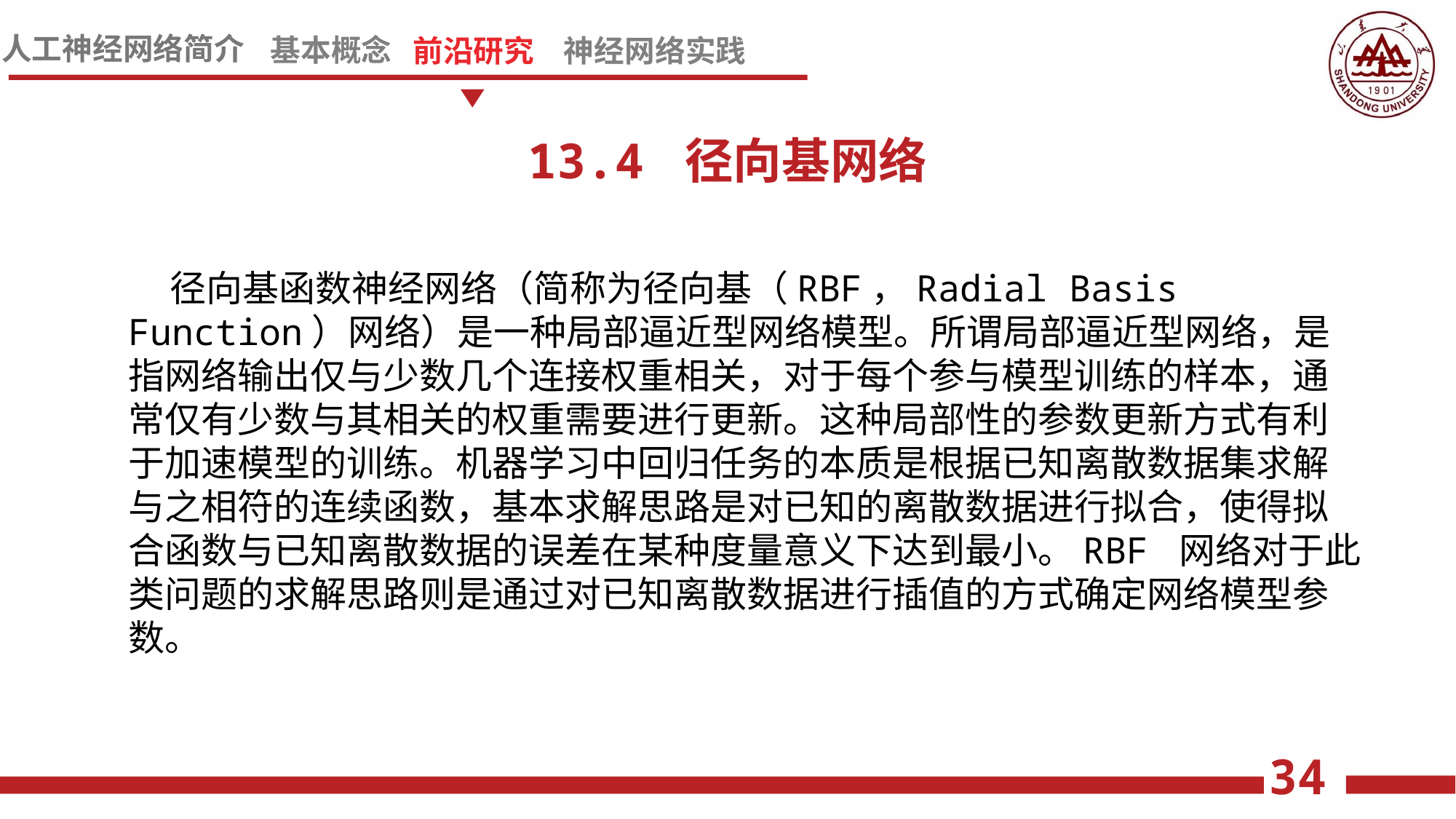

13.4 径向基网络
    径向基函数神经网络（简称为径向基（RBF，Radial Basis Function）网络）是一种局部逼近型网络模型。所谓局部逼近型网络，是指网络输出仅与少数几个连接权重相关，对于每个参与模型训练的样本，通常仅有少数与其相关的权重需要进行更新。这种局部性的参数更新方式有利于加速模型的训练。机器学习中回归任务的本质是根据已知离散数据集求解与之相符的连续函数，基本求解思路是对已知的离散数据进行拟合，使得拟合函数与已知离散数据的误差在某种度量意义下达到最小。RBF 网络对于此类问题的求解思路则是通过对已知离散数据进行插值的方式确定网络模型参数。